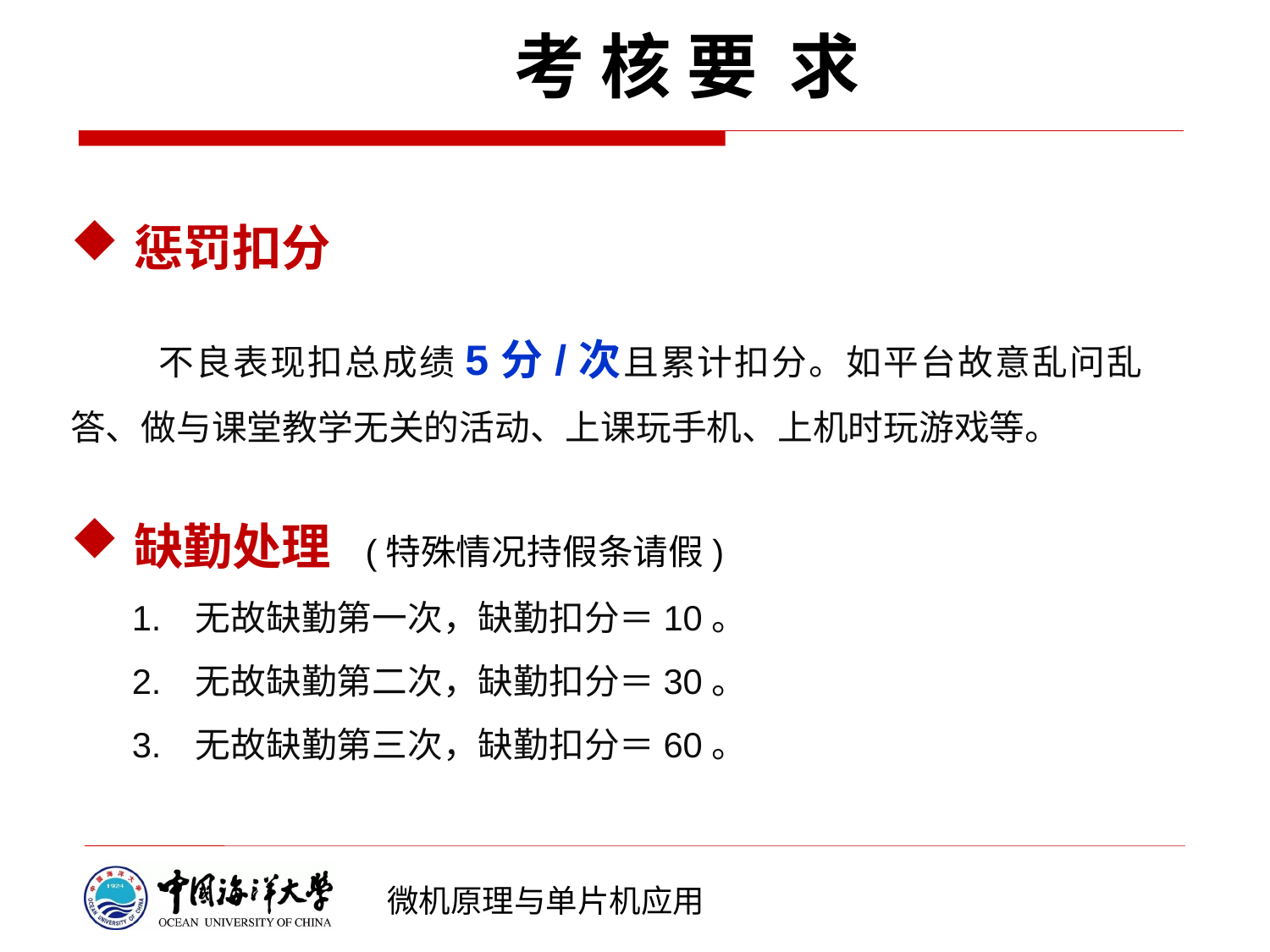

考 核 要  求
惩罚扣分
        不良表现扣总成绩5分/次且累计扣分。如平台故意乱问乱答、做与课堂教学无关的活动、上课玩手机、上机时玩游戏等。
缺勤处理  (特殊情况持假条请假)
无故缺勤第一次，缺勤扣分＝10。
无故缺勤第二次，缺勤扣分＝30。
无故缺勤第三次，缺勤扣分＝60。